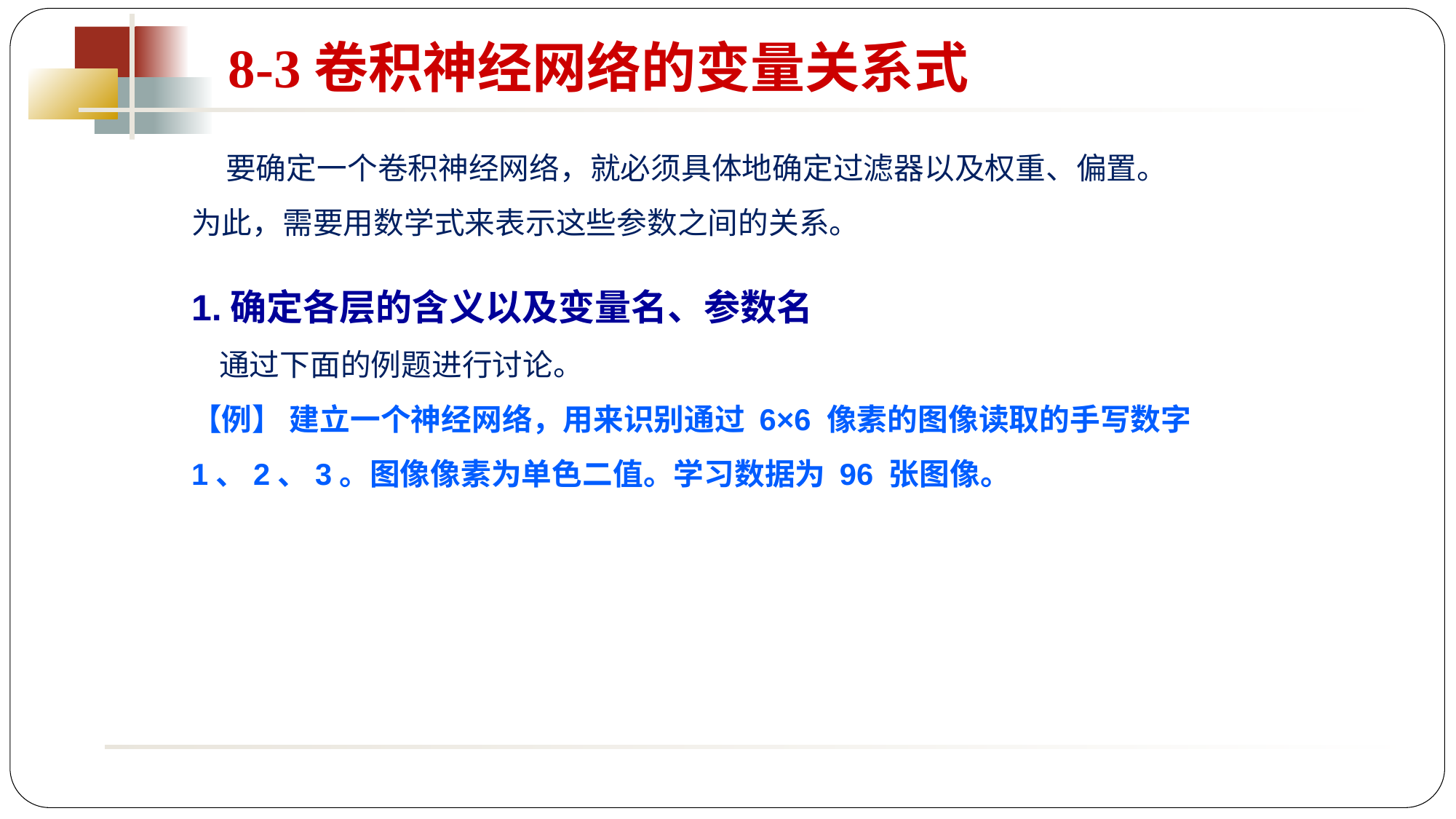

8-3卷积神经网络的变量关系式

    要确定一个卷积神经网络，就必须具体地确定过滤器以及权重、偏置。
为此，需要用数学式来表示这些参数之间的关系。
1.确定各层的含义以及变量名、参数名
   通过下面的例题进行讨论。
【例】 建立一个神经网络，用来识别通过 6×6 像素的图像读取的手写数字1、2、3。图像像素为单色二值。学习数据为 96 张图像。